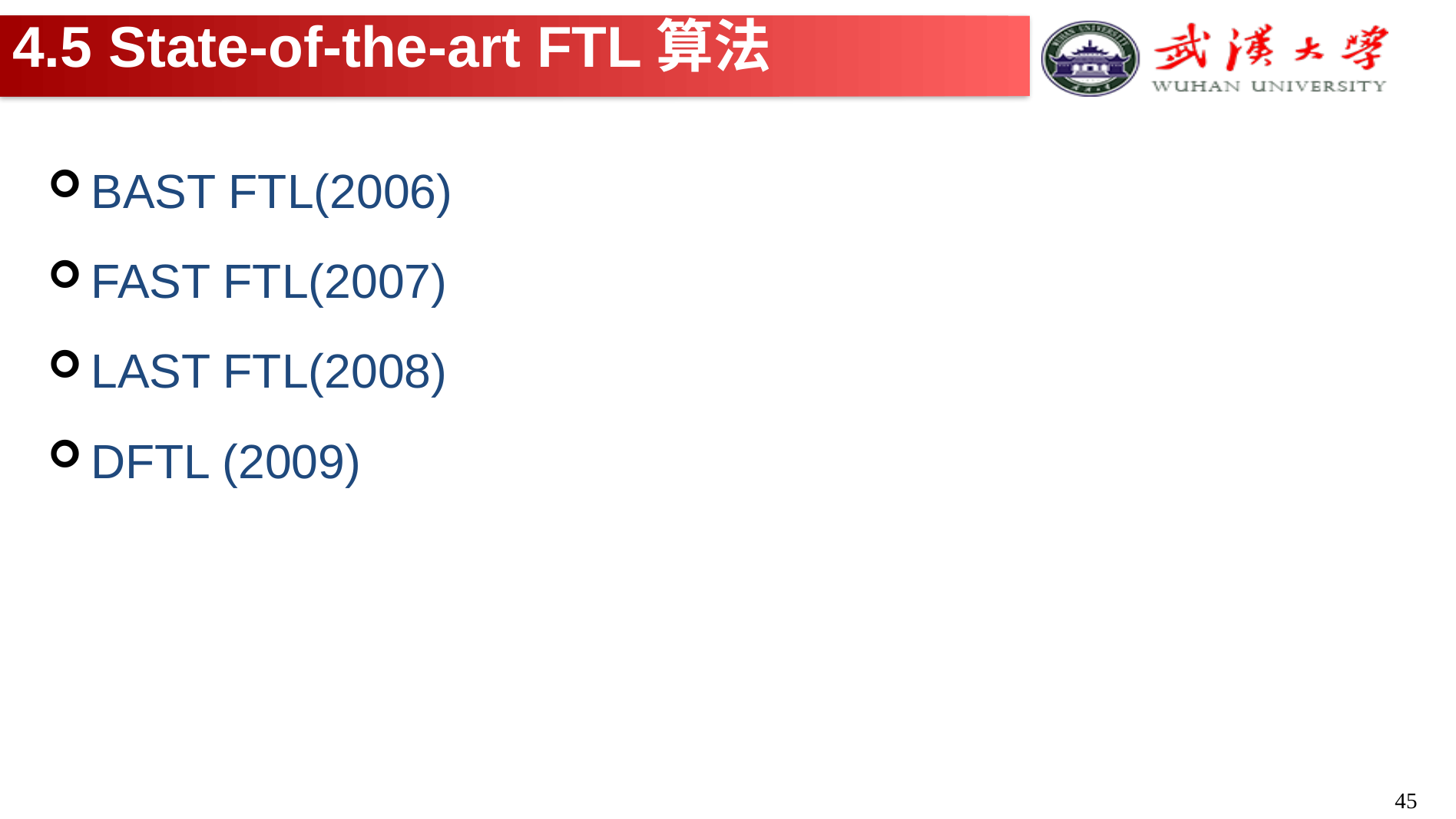

# 4.5 State-of-the-art FTL算法
BAST FTL(2006)
FAST FTL(2007)
LAST FTL(2008)
DFTL (2009)